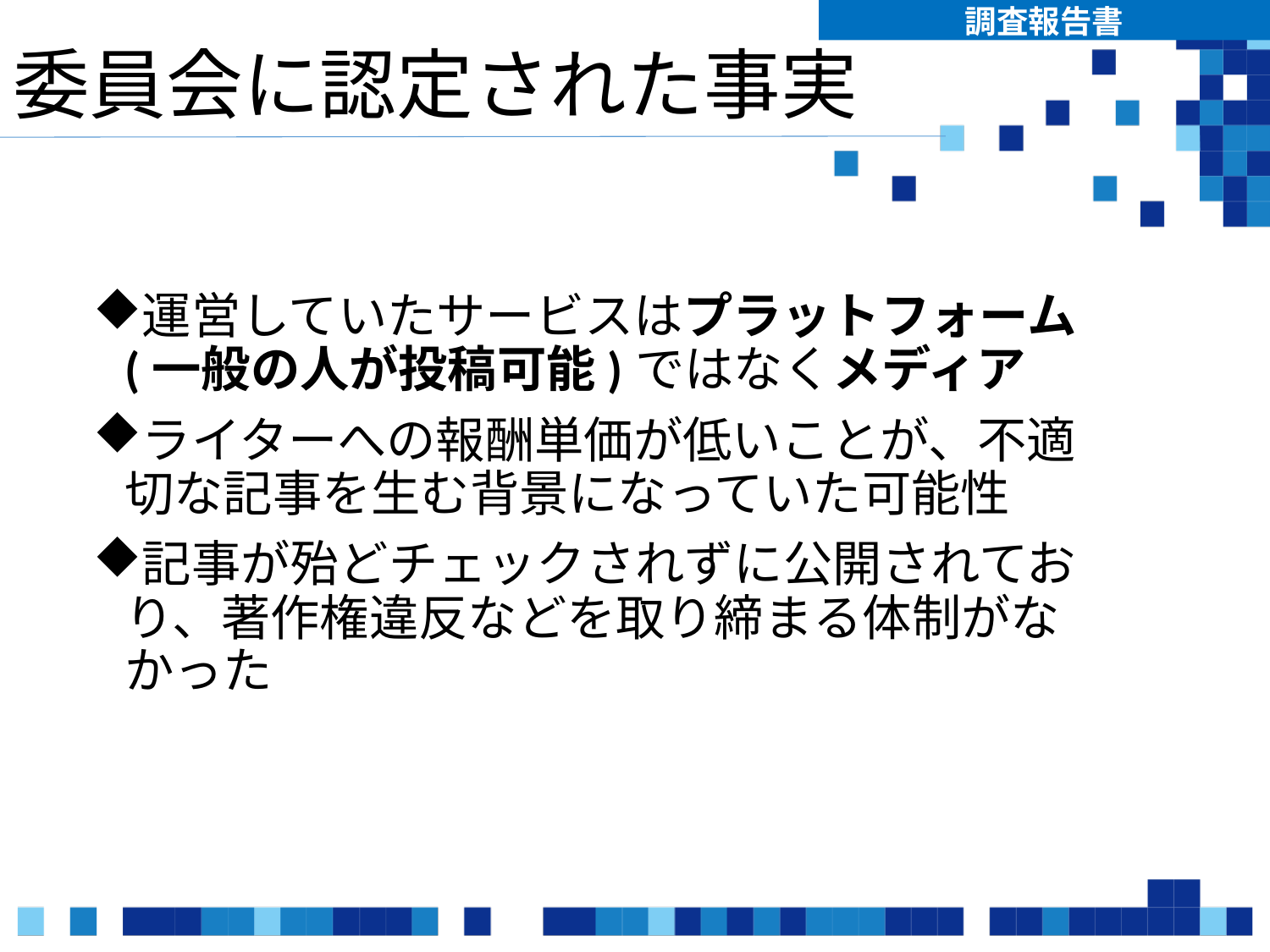

調査報告書
# 委員会に認定された事実
運営していたサービスはプラットフォーム(一般の人が投稿可能)ではなくメディア
ライターへの報酬単価が低いことが、不適切な記事を生む背景になっていた可能性
記事が殆どチェックされずに公開されており、著作権違反などを取り締まる体制がなかった